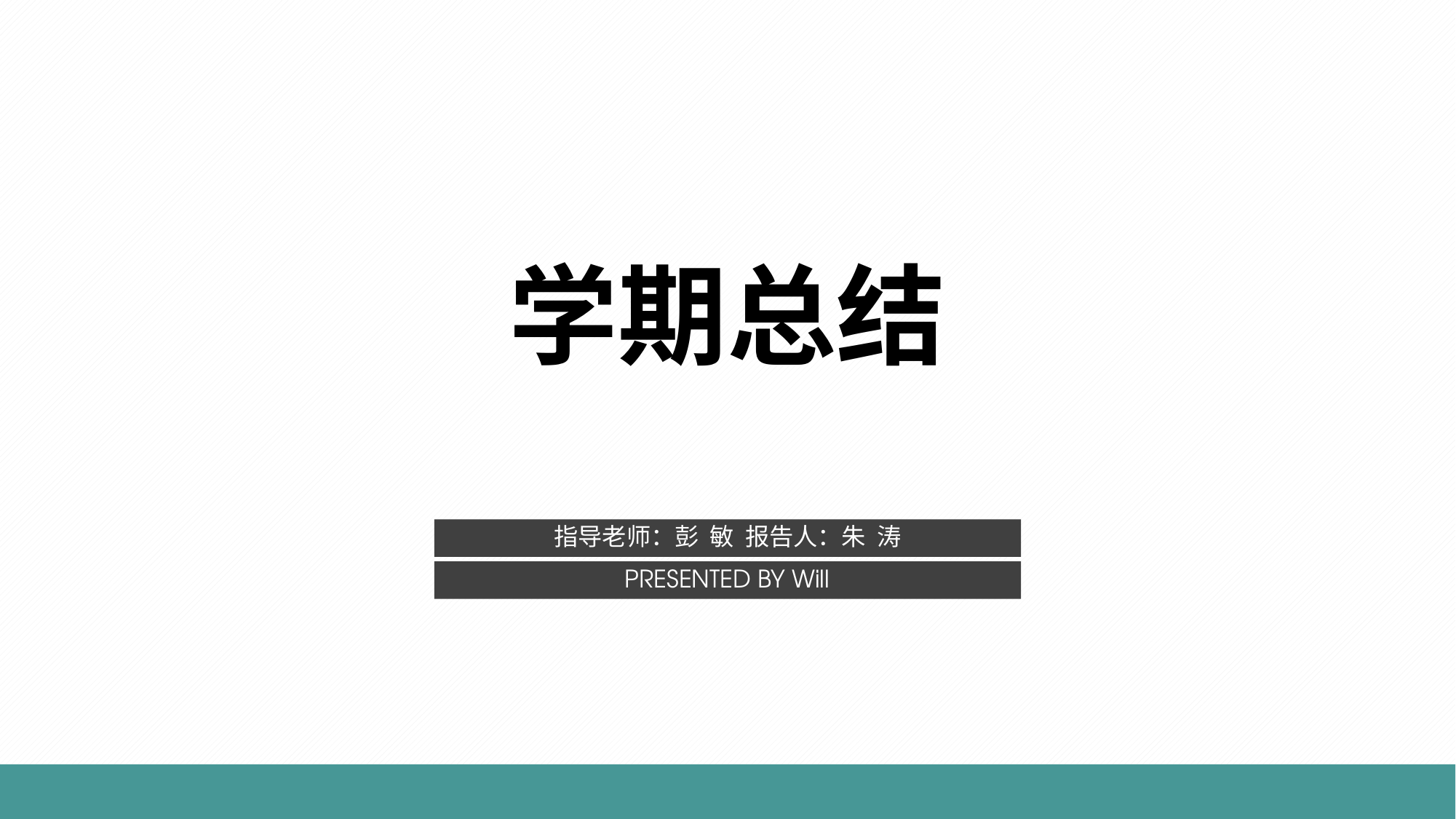

学期总结
指导老师：彭  敏  报告人：朱  涛
PRESENTED BY Will